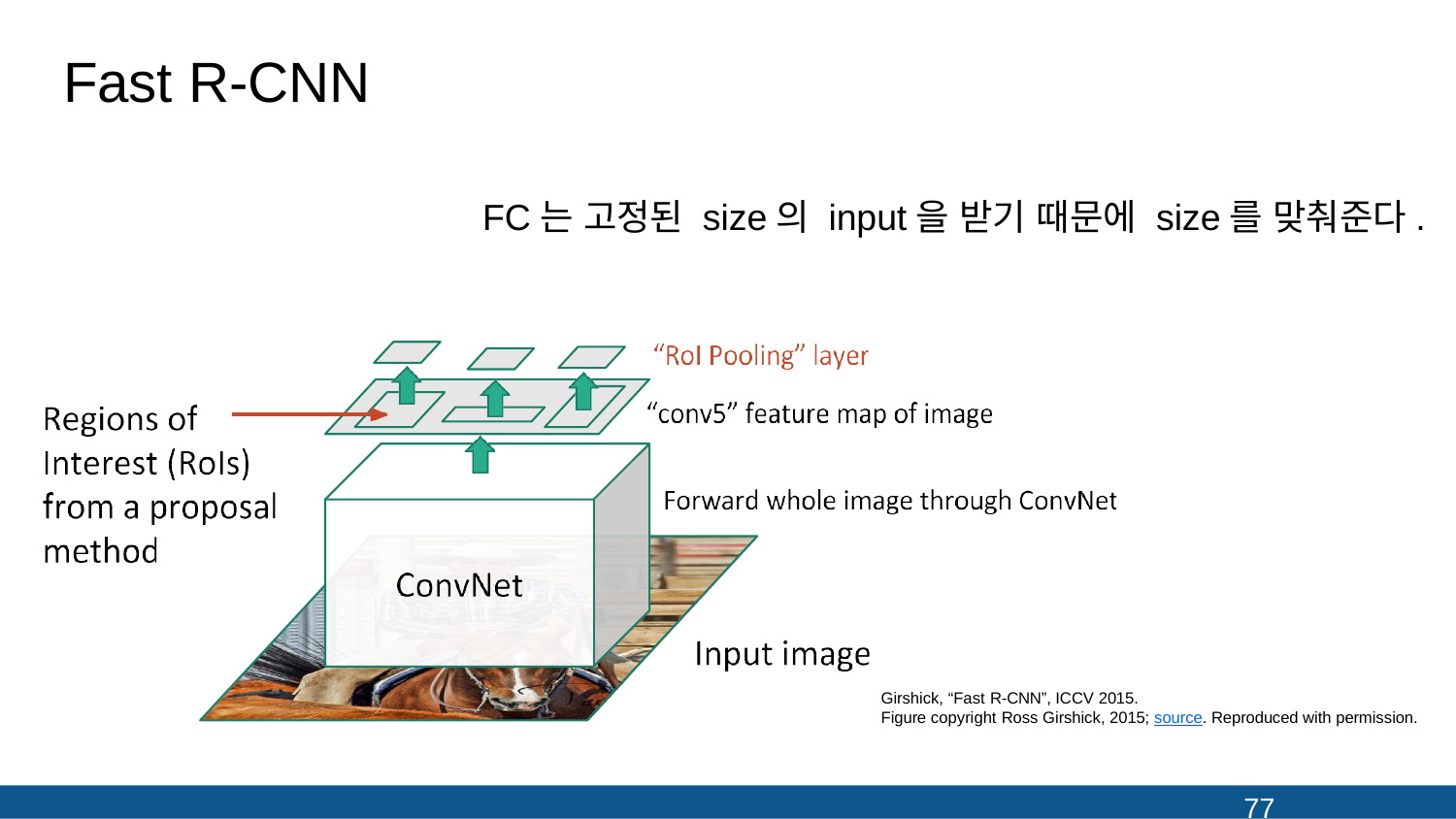

# Fast R-CNN
FC는 고정된 size의 input을 받기 때문에 size를 맞춰준다.

Girshick, “Fast R-CNN”, ICCV 2015.
Figure copyright Ross Girshick, 2015; source. Reproduced with permission.
77